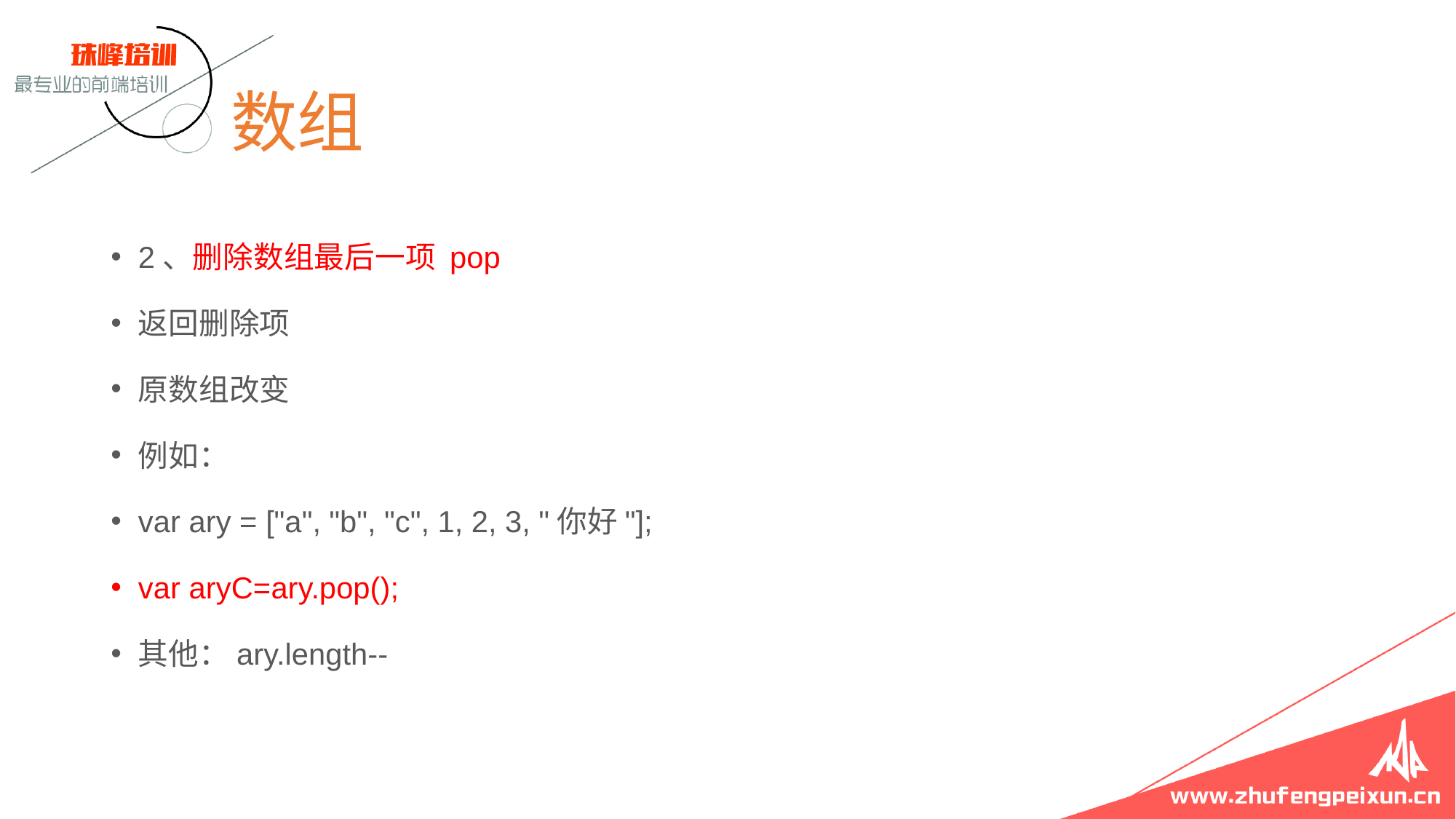

# 数组
2、删除数组最后一项 pop
返回删除项
原数组改变
例如：
var ary = ["a", "b", "c", 1, 2, 3, "你好"];
var aryC=ary.pop();
其他：ary.length--